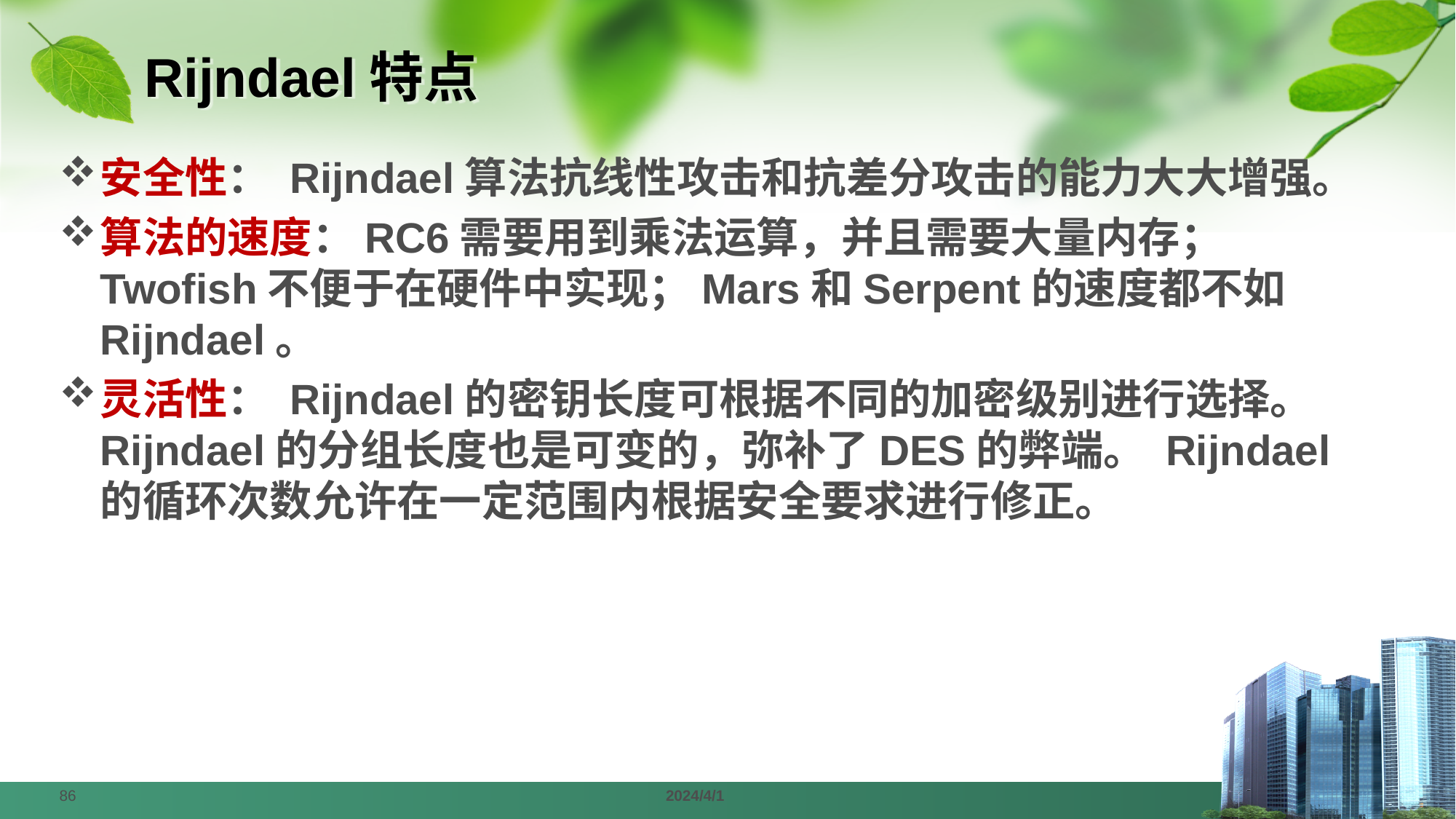

# Rijndael特点
安全性： Rijndael算法抗线性攻击和抗差分攻击的能力大大增强。
算法的速度：RC6需要用到乘法运算，并且需要大量内存；Twofish不便于在硬件中实现；Mars和Serpent的速度都不如Rijndael。
灵活性： Rijndael的密钥长度可根据不同的加密级别进行选择。 Rijndael的分组长度也是可变的，弥补了DES的弊端。 Rijndael的循环次数允许在一定范围内根据安全要求进行修正。
86
2024/4/1